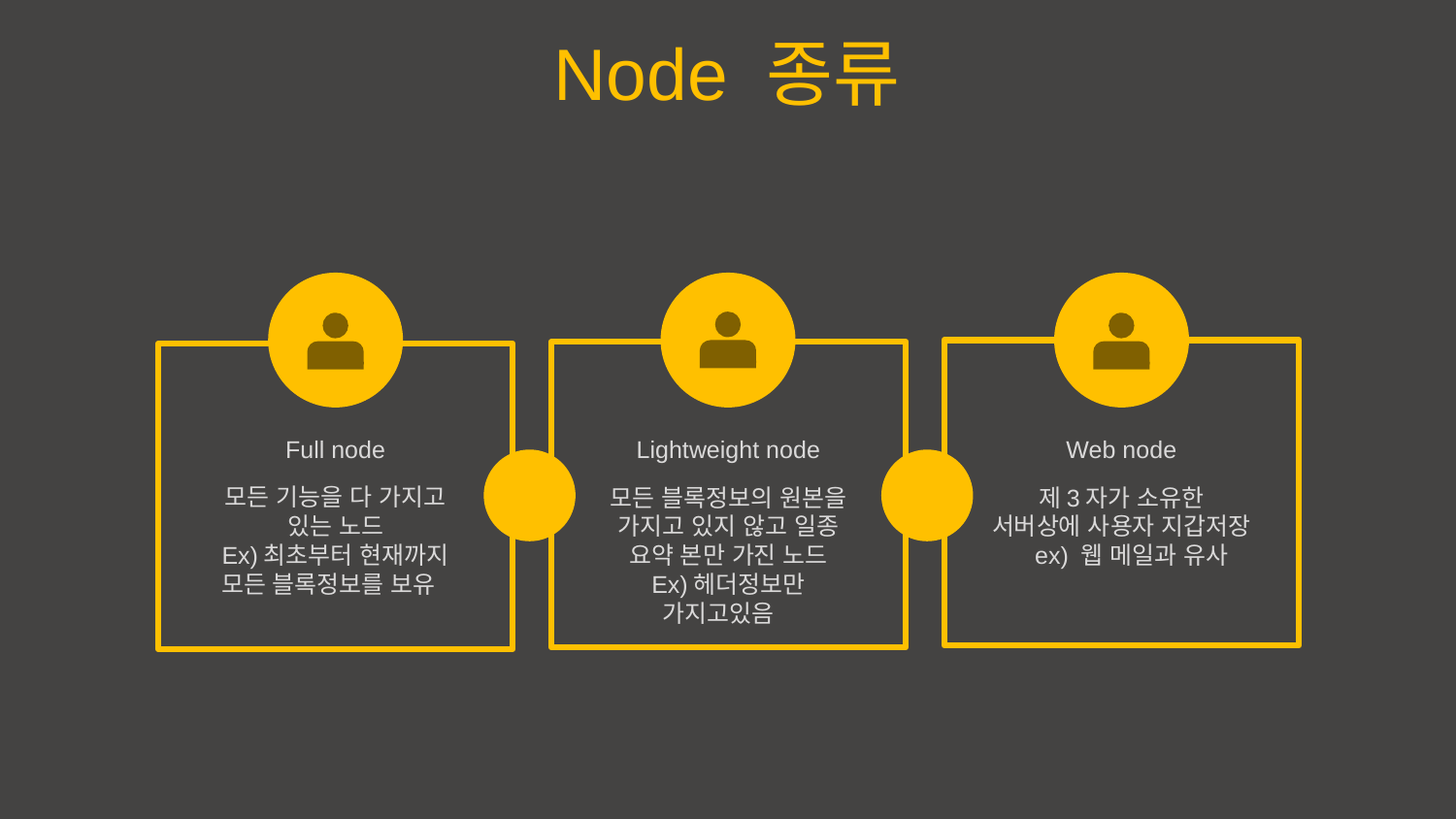

Node 종류

Full node
모든 기능을 다 가지고 있는 노드
Ex)최초부터 현재까지 모든 블록정보를 보유
Lightweight node
모든 블록정보의 원본을 가지고 있지 않고 일종 요약 본만 가진 노드
Ex)헤더정보만 가지고있음
Web node
제3자가 소유한 서버상에 사용자 지갑저장
   ex) 웹 메일과 유사